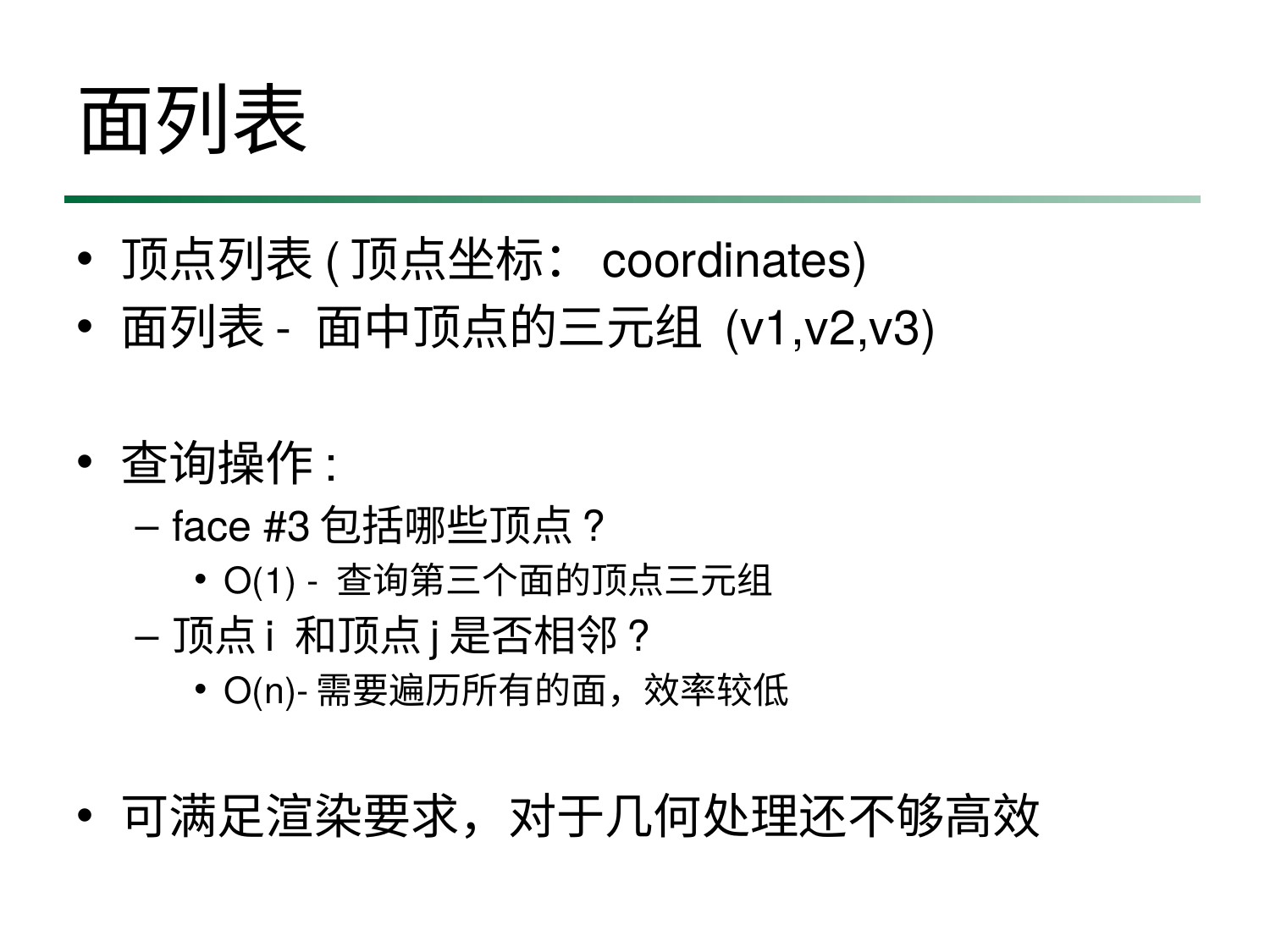

# 面列表
顶点列表(顶点坐标：coordinates)
面列表- 面中顶点的三元组 (v1,v2,v3)

查询操作:
face #3包括哪些顶点?
O(1) - 查询第三个面的顶点三元组
顶点i 和顶点j是否相邻?
O(n)-需要遍历所有的面，效率较低

可满足渲染要求，对于几何处理还不够高效